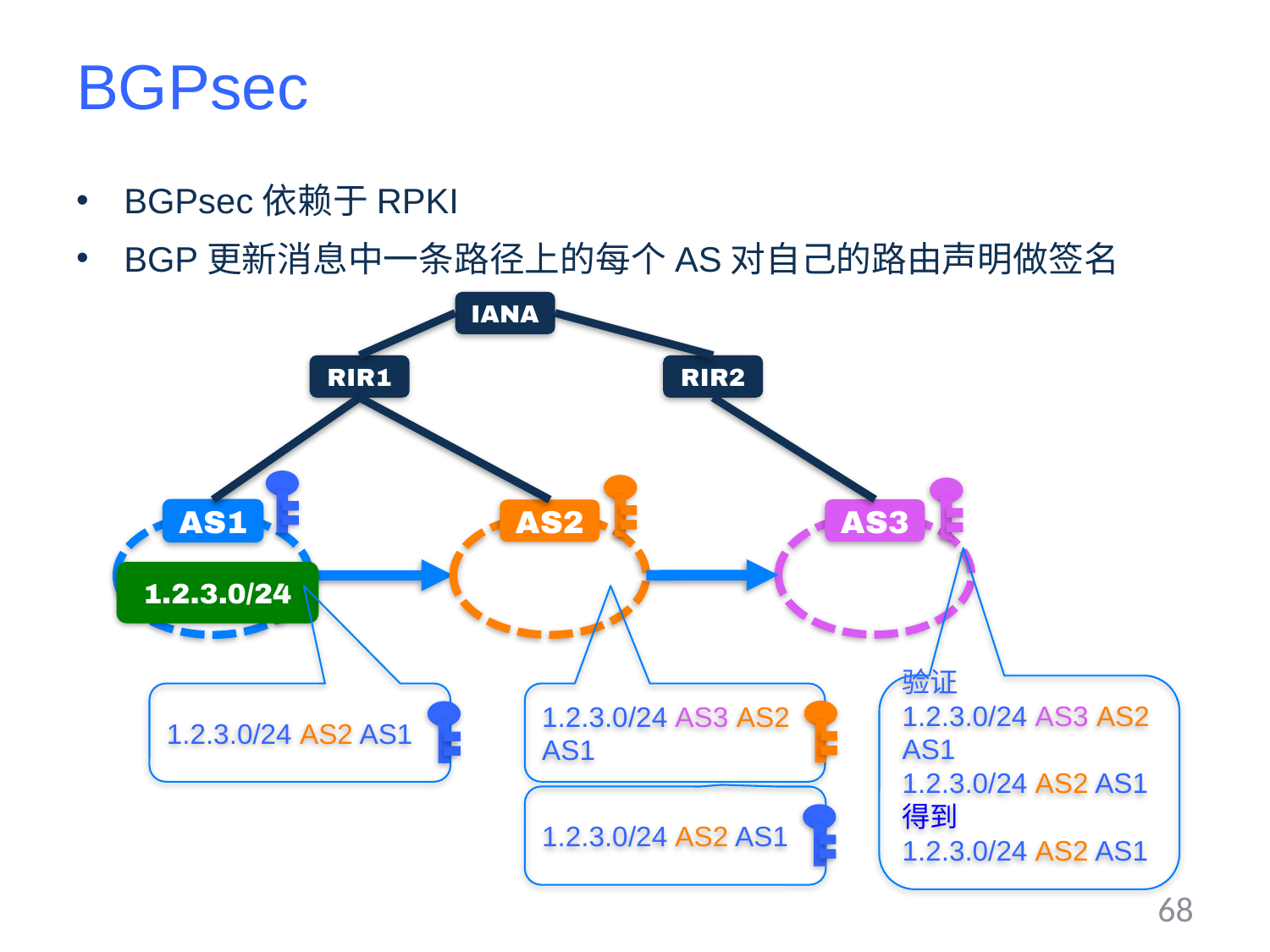

# BGPsec
BGPsec依赖于RPKI
BGP更新消息中一条路径上的每个AS对自己的路由声明做签名
IANA
RIR2
RIR1

AS3
AS1
AS2

1.2.3.0/24
1.2.3.0/24 AS3 AS2 AS1

1.2.3.0/24 AS2 AS1

验证
1.2.3.0/24 AS3 AS2 AS1
1.2.3.0/24 AS2 AS1
得到
1.2.3.0/24 AS2 AS1
1.2.3.0/24 AS2 AS1

68